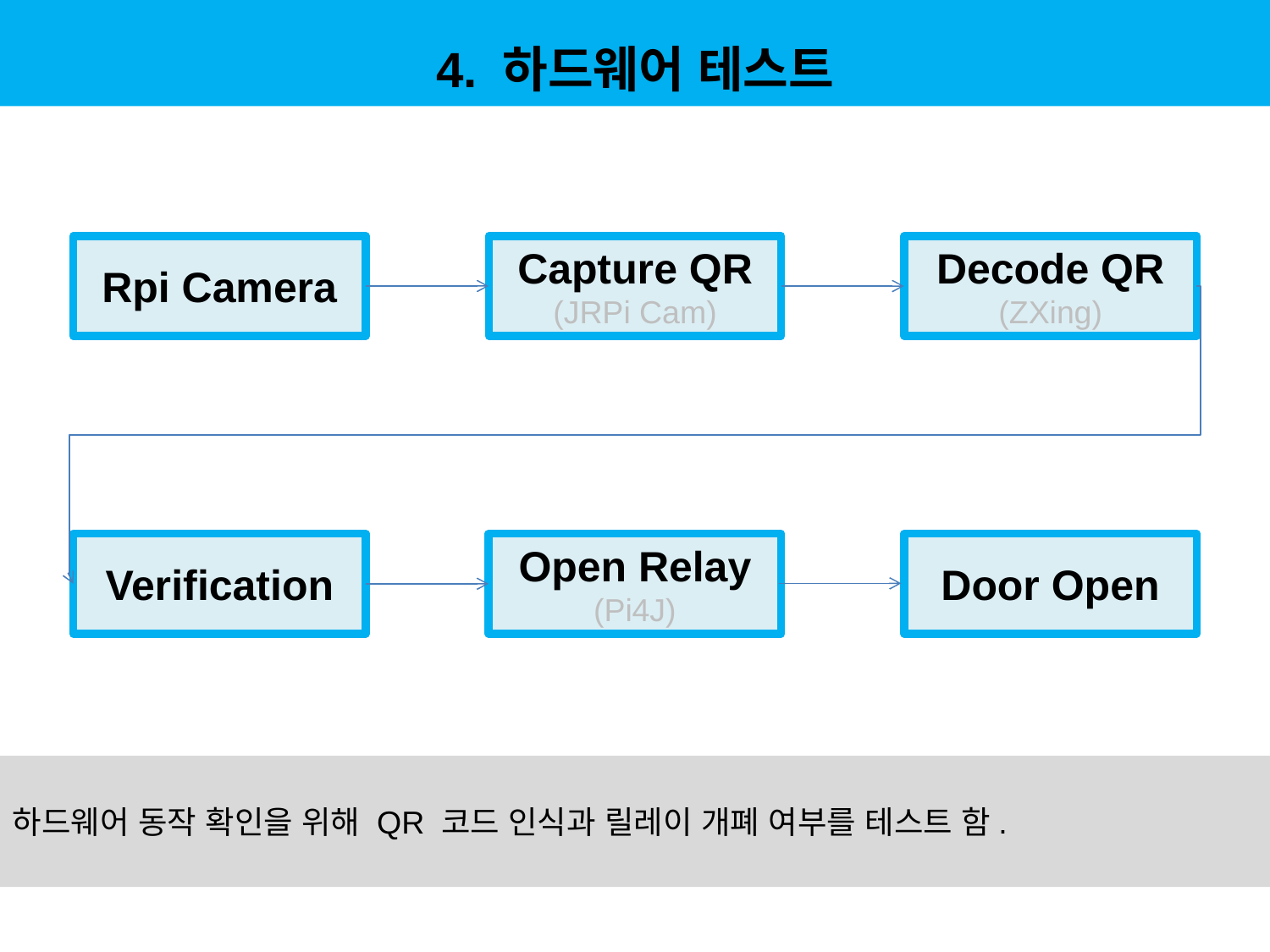

4. 하드웨어 테스트
Rpi Camera
Capture QR
(JRPi Cam)
Decode QR
(ZXing)
Verification
Open Relay
(Pi4J)
Door Open
하드웨어 동작 확인을 위해 QR 코드 인식과 릴레이 개폐 여부를 테스트 함.